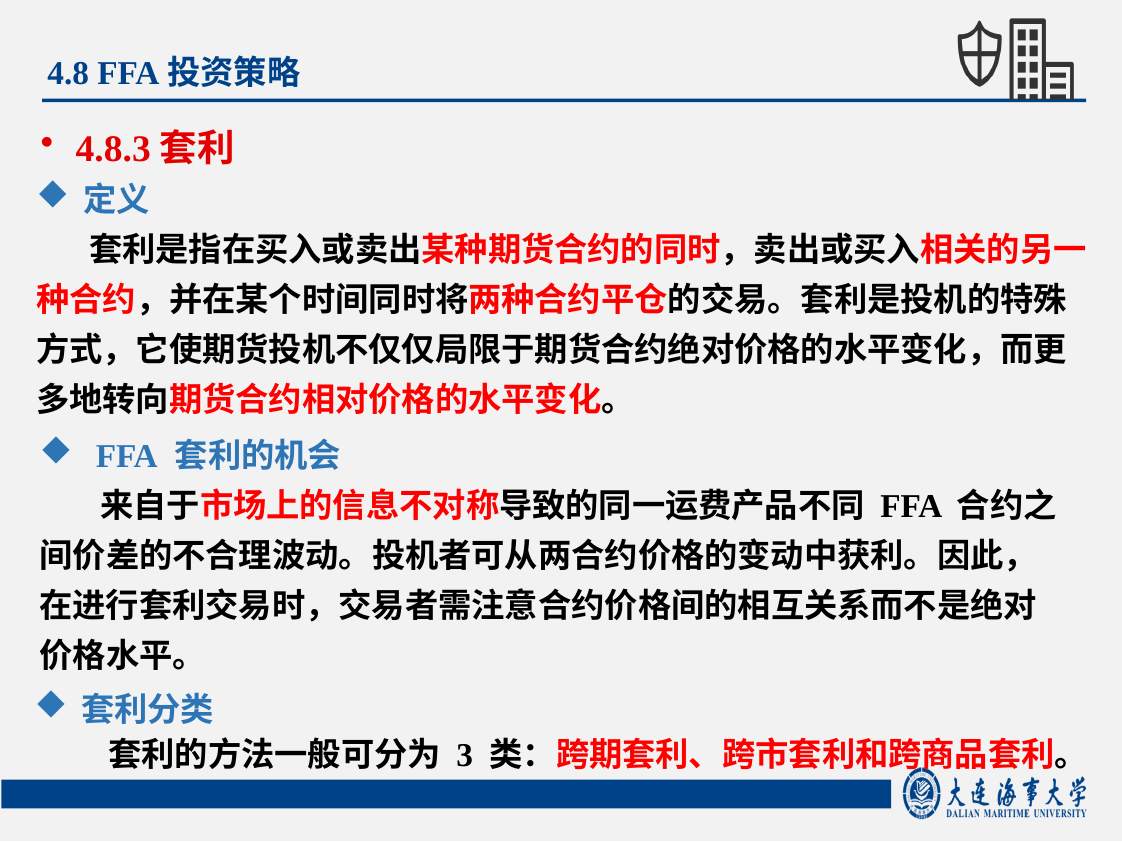

4.8 FFA投资策略
4.8.3套利
定义
      套利是指在买入或卖出某种期货合约的同时，卖出或买入相关的另一种合约，并在某个时间同时将两种合约平仓的交易。套利是投机的特殊方式，它使期货投机不仅仅局限于期货合约绝对价格的水平变化，而更多地转向期货合约相对价格的水平变化。
 FFA 套利的机会
       来自于市场上的信息不对称导致的同一运费产品不同 FFA 合约之间价差的不合理波动。投机者可从两合约价格的变动中获利。因此，在进行套利交易时，交易者需注意合约价格间的相互关系而不是绝对价格水平。
套利分类
      套利的方法一般可分为 3 类：跨期套利、跨市套利和跨商品套利。